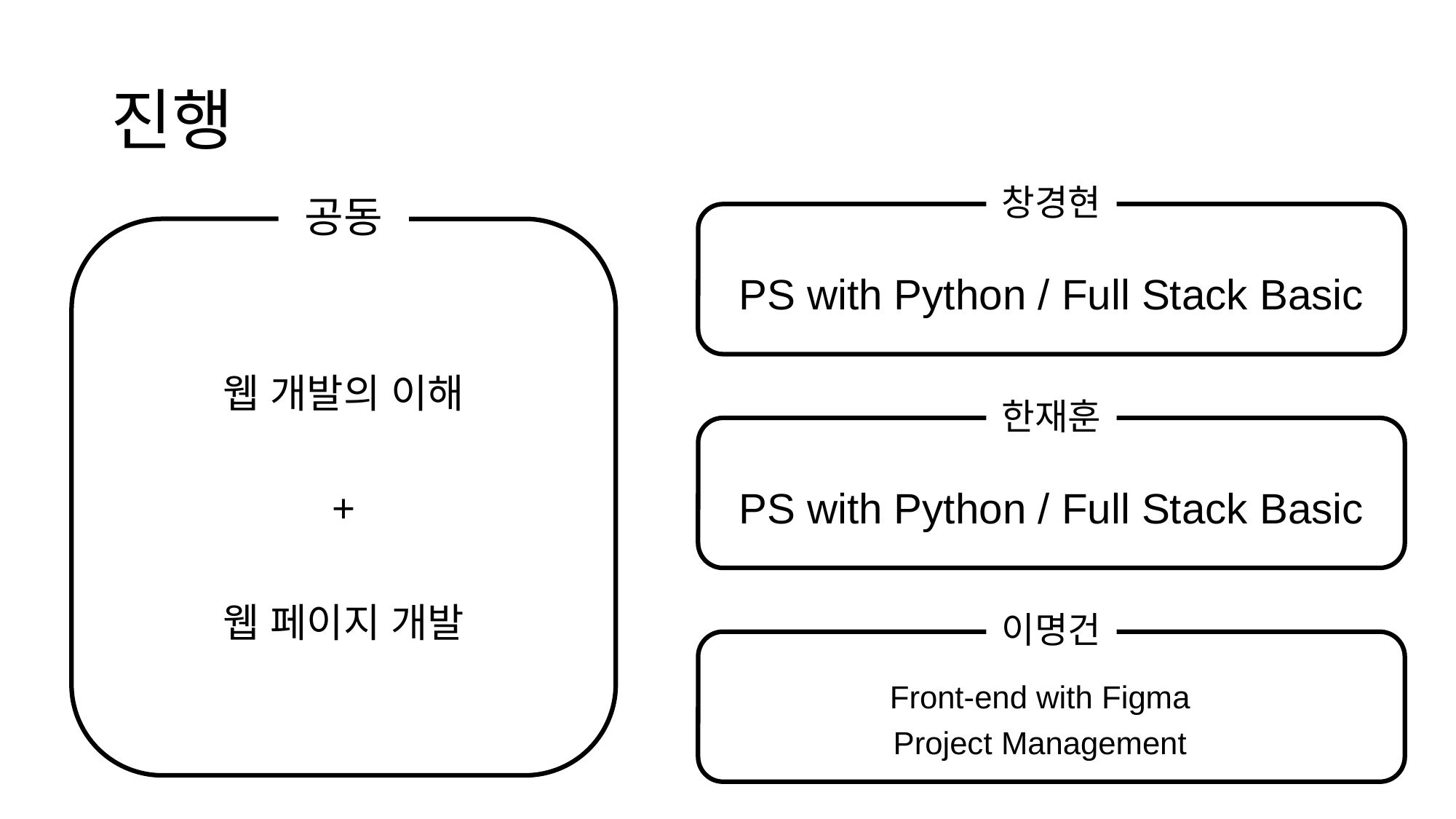

# 진행
창경현
공동

PS with Python / Full Stack Basic
웹 개발의 이해

+

웹 페이지 개발
한재훈

PS with Python / Full Stack Basic
이명건

Front-end with Figma
Project Management